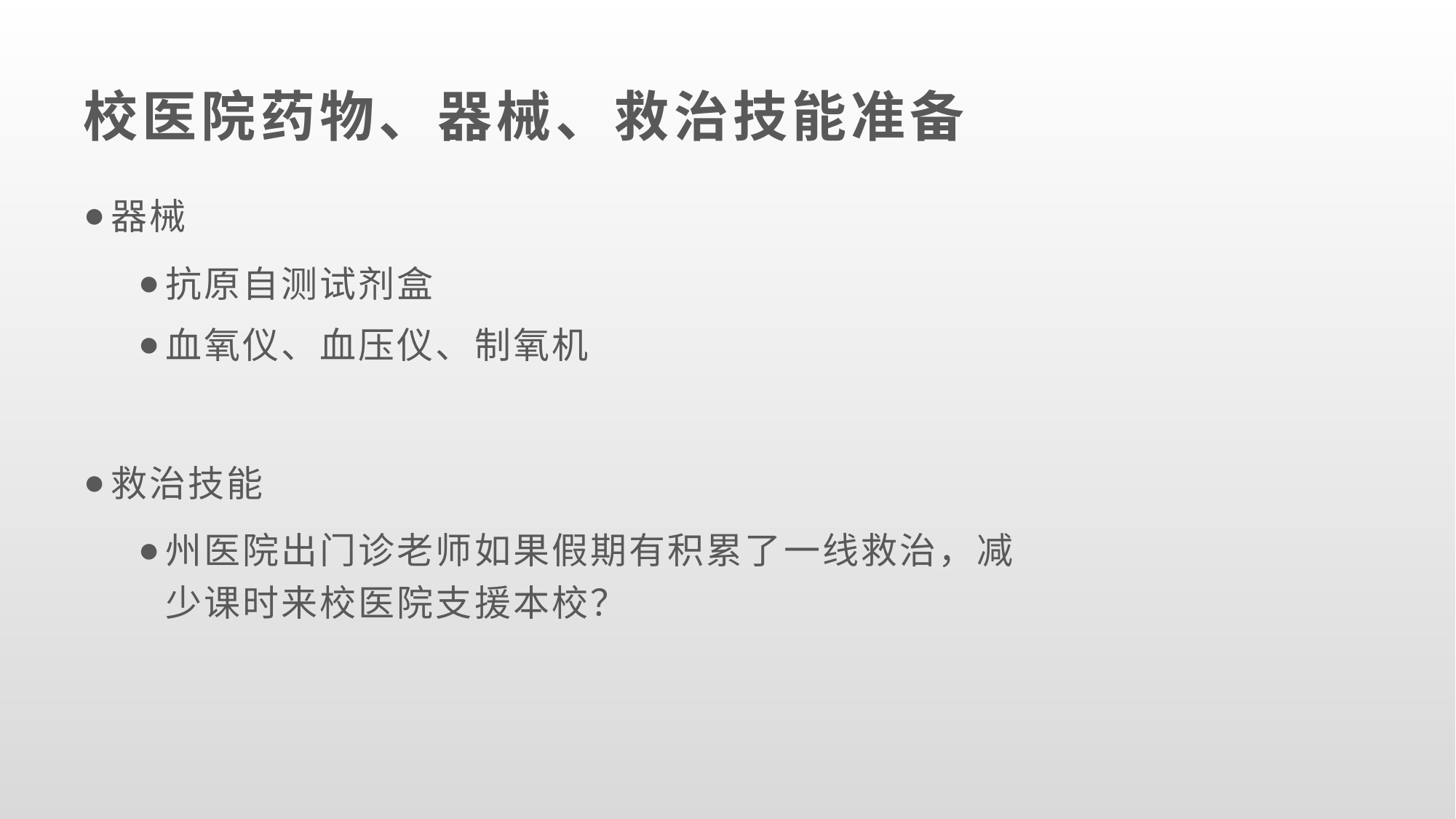

# 校医院药物、器械、救治技能准备
器械
抗原自测试剂盒
血氧仪、血压仪、制氧机

救治技能
州医院出门诊老师如果假期有积累了一线救治，减少课时来校医院支援本校？